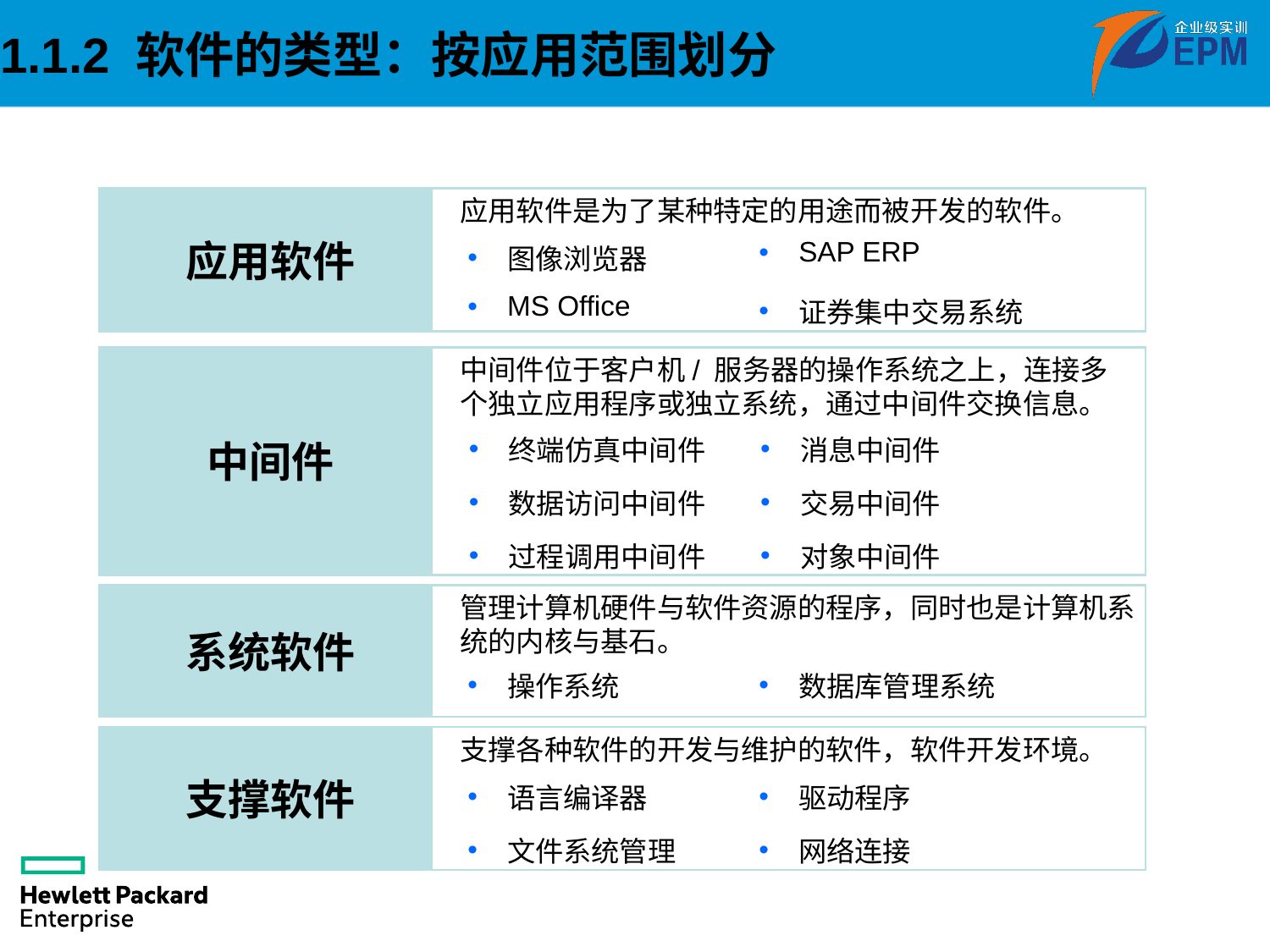

1.1.2 软件的类型：按应用范围划分
应用软件
应用软件是为了某种特定的用途而被开发的软件。
| 图像浏览器 | SAP ERP |
| --- | --- |
| MS Office | 证券集中交易系统 |
中间件
中间件位于客户机/ 服务器的操作系统之上，连接多个独立应用程序或独立系统，通过中间件交换信息。
| 终端仿真中间件 | 消息中间件 |
| --- | --- |
| 数据访问中间件 | 交易中间件 |
| 过程调用中间件 | 对象中间件 |
系统软件
管理计算机硬件与软件资源的程序，同时也是计算机系统的内核与基石。
| 操作系统 | 数据库管理系统 |
| --- | --- |
支撑软件
支撑各种软件的开发与维护的软件，软件开发环境。
| 语言编译器 | 驱动程序 |
| --- | --- |
| 文件系统管理 | 网络连接 |